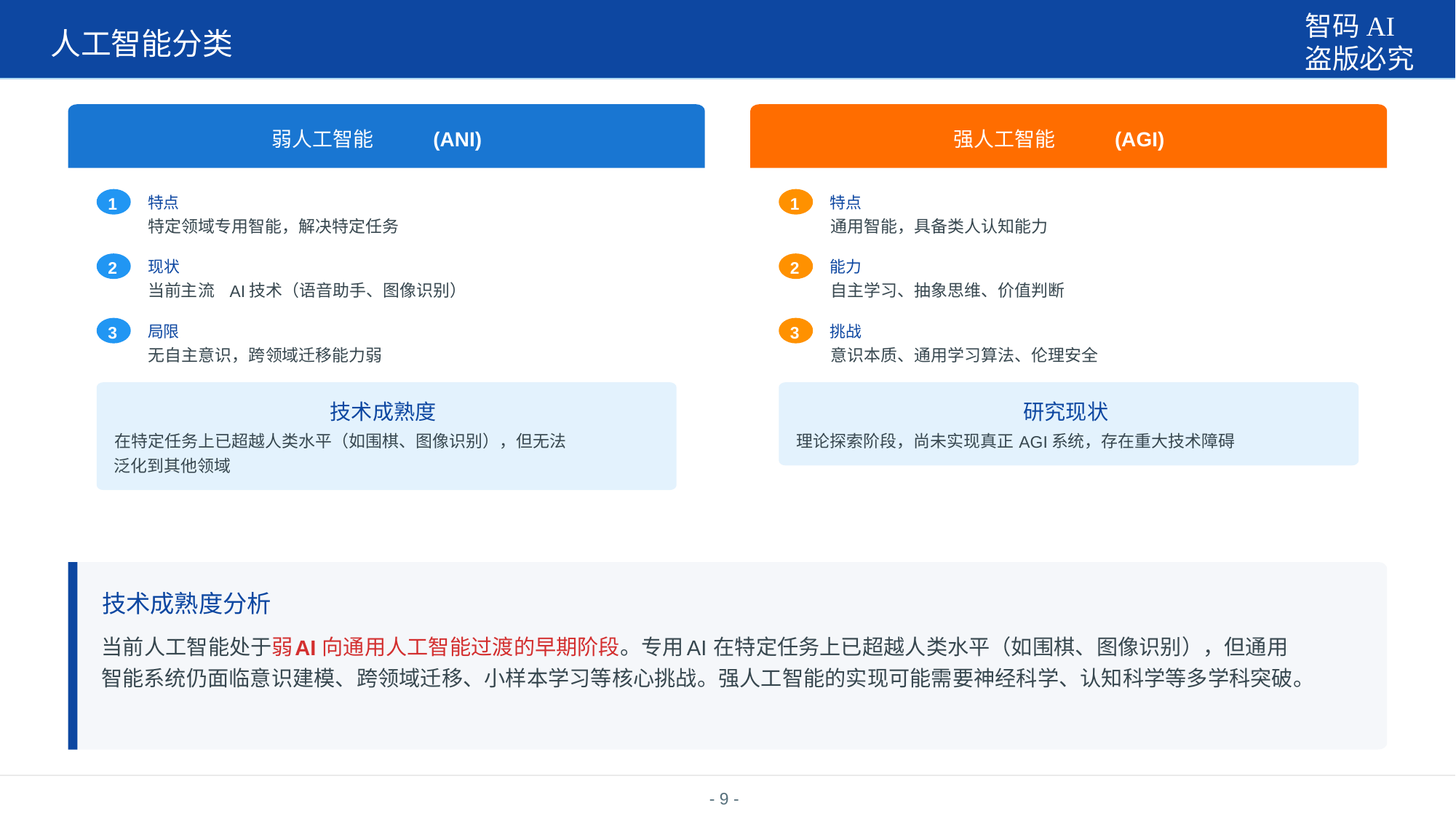

智码AI
盗版必究
⼈⼯智能分类

弱⼈⼯智能
强⼈⼯智能
 (ANI)
 (AGI)

特点
特点
1
1
特定领域专⽤智能，解决特定任务
通⽤智能，具备类⼈认知能⼒

现状
能⼒
2
2
当前主流
技术（语⾳助⼿、图像识别）
⾃主学习、抽象思维、价值判断
AI

局限
挑战
3
3
⽆⾃主意识，跨领域迁移能⼒弱
意识本质、通⽤学习算法、伦理安全

技术成熟度
研究现状
在特定任务上已超越⼈类⽔平（如围棋、图像识别），但⽆法
理论探索阶段，尚未实现真正
系统，存在重⼤技术障碍
AGI
泛化到其他领域

技术成熟度分析
当前⼈⼯智能处于弱
向通⽤⼈⼯智能过渡的早期阶段。专⽤
在特定任务上已超越⼈类⽔平（如围棋、图像识别），但通⽤
AI
AI
智能系统仍⾯临意识建模、跨领域迁移、⼩样本学习等核⼼挑战。强⼈⼯智能的实现可能需要神经科学、认知科学等多学科突破。

- 9 -